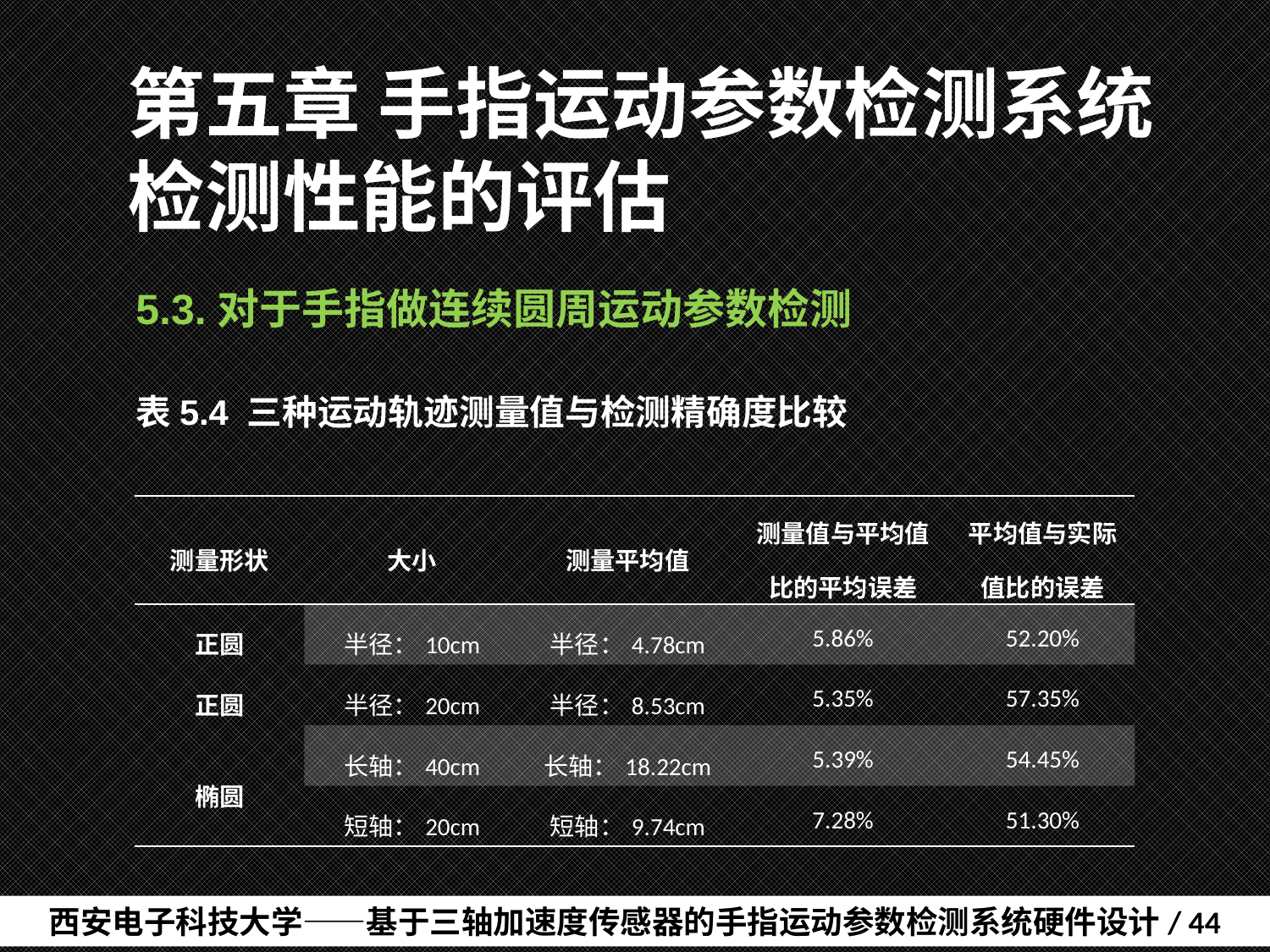

# 第五章 手指运动参数检测系统检测性能的评估
5.3.对于手指做连续圆周运动参数检测

表5.4 三种运动轨迹测量值与检测精确度比较

| 测量形状 | 大小 | 测量平均值 | 测量值与平均值比的平均误差 | 平均值与实际值比的误差 |
| --- | --- | --- | --- | --- |
| 正圆 | 半径：10cm | 半径：4.78cm | 5.86% | 52.20% |
| 正圆 | 半径：20cm | 半径：8.53cm | 5.35% | 57.35% |
| 椭圆 | 长轴：40cm | 长轴：18.22cm | 5.39% | 54.45% |
|  | 短轴：20cm | 短轴：9.74cm | 7.28% | 51.30% |
西安电子科技大学——基于三轴加速度传感器的手指运动参数检测系统硬件设计/ 44